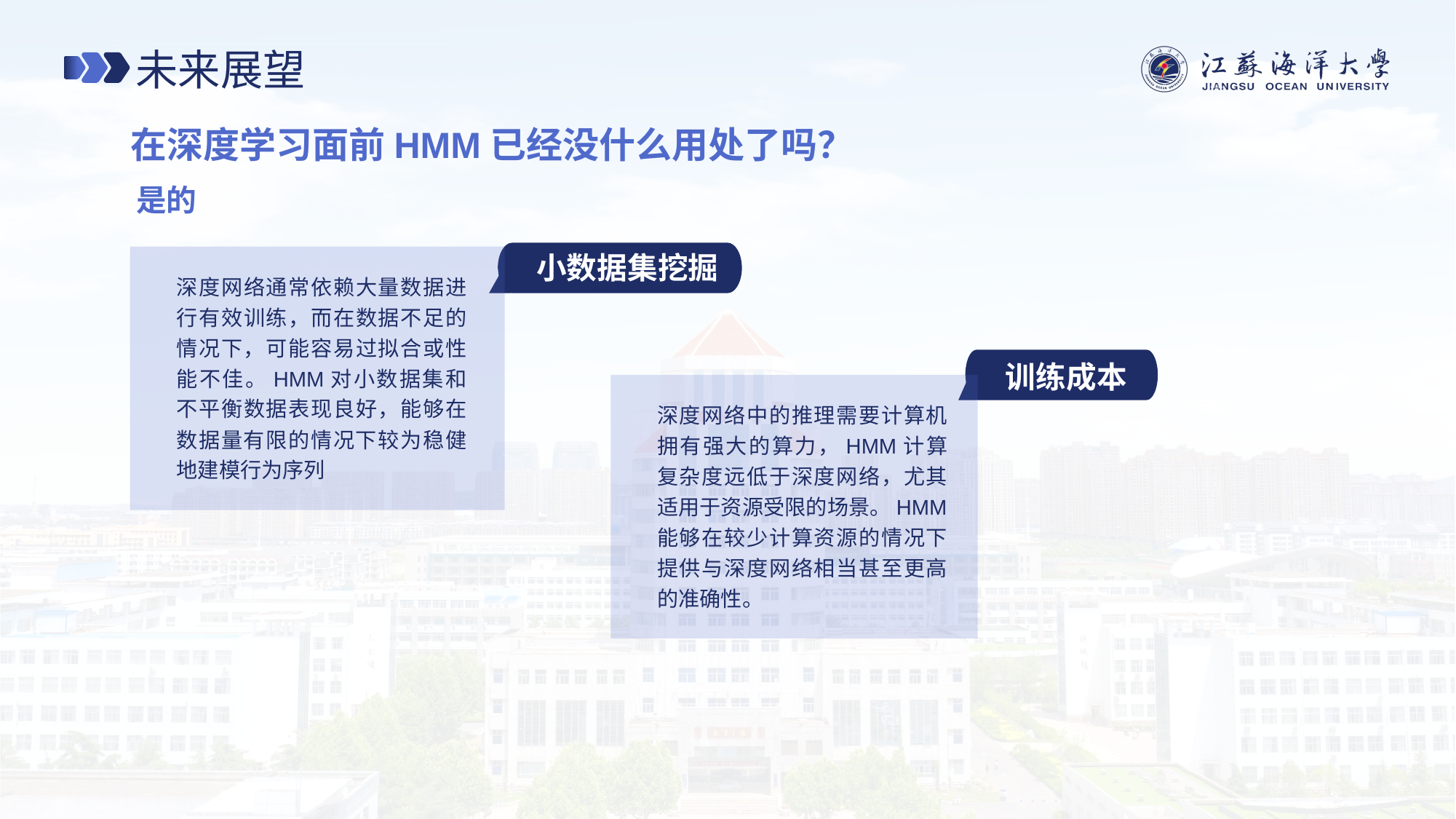

未来展望

在深度学习面前HMM已经没什么用处了吗？
是的

小数据集挖掘

深度网络通常依赖大量数据进行有效训练，而在数据不足的情况下，可能容易过拟合或性能不佳。HMM对小数据集和不平衡数据表现良好，能够在数据量有限的情况下较为稳健地建模行为序列

训练成本

深度网络中的推理需要计算机拥有强大的算力，HMM计算复杂度远低于深度网络，尤其适用于资源受限的场景。HMM能够在较少计算资源的情况下提供与深度网络相当甚至更高的准确性。